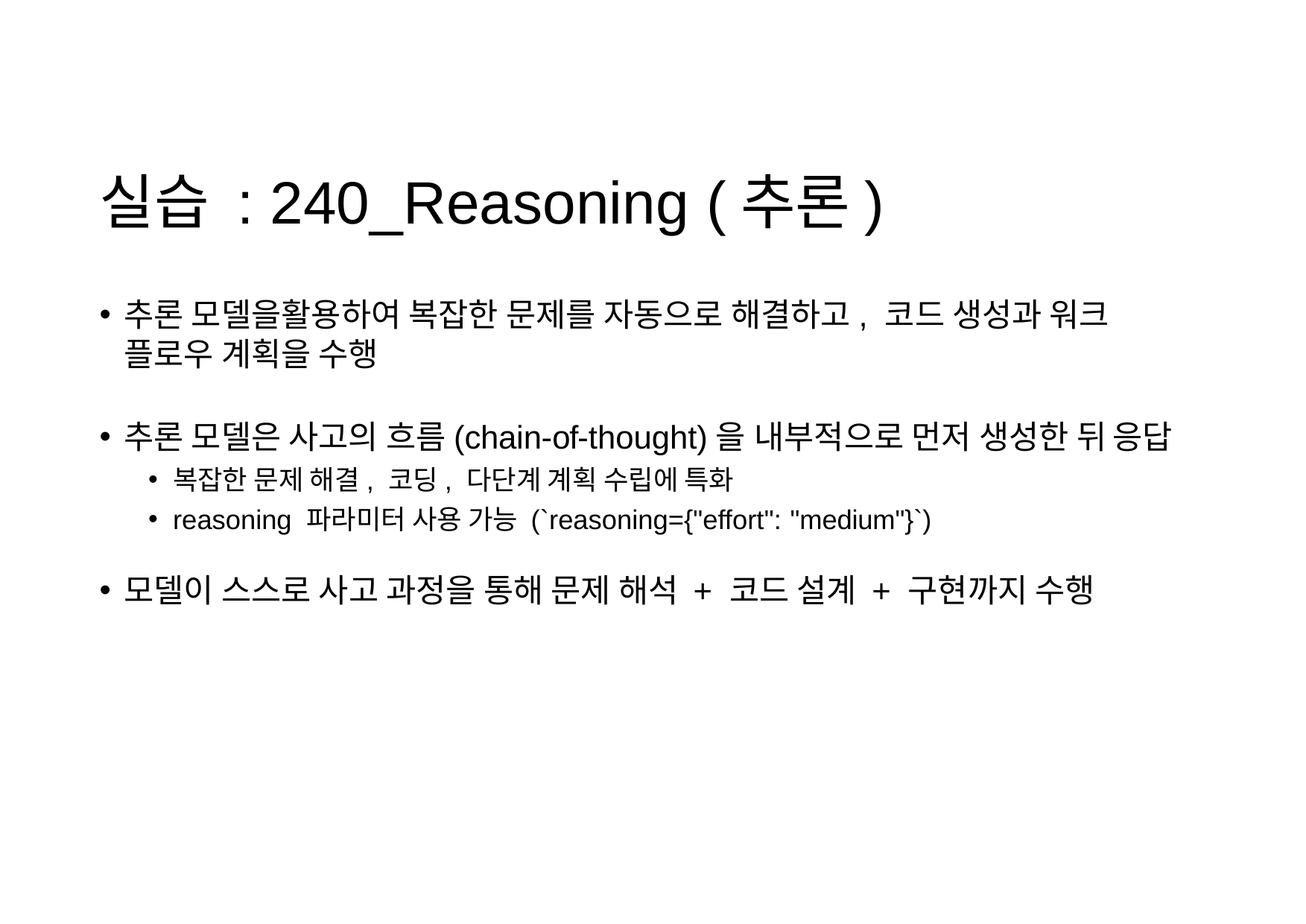

# 실습 : 240_Reasoning (추론)
추론 모델을활용하여 복잡한 문제를 자동으로 해결하고, 코드 생성과 워크 플로우 계획을 수행

추론 모델은 사고의 흐름(chain-of-thought)을 내부적으로 먼저 생성한 뒤 응답
복잡한 문제 해결, 코딩, 다단계 계획 수립에 특화
reasoning 파라미터 사용 가능 (`reasoning={"effort": "medium"}`)

모델이 스스로 사고 과정을 통해 문제 해석 + 코드 설계 + 구현까지 수행